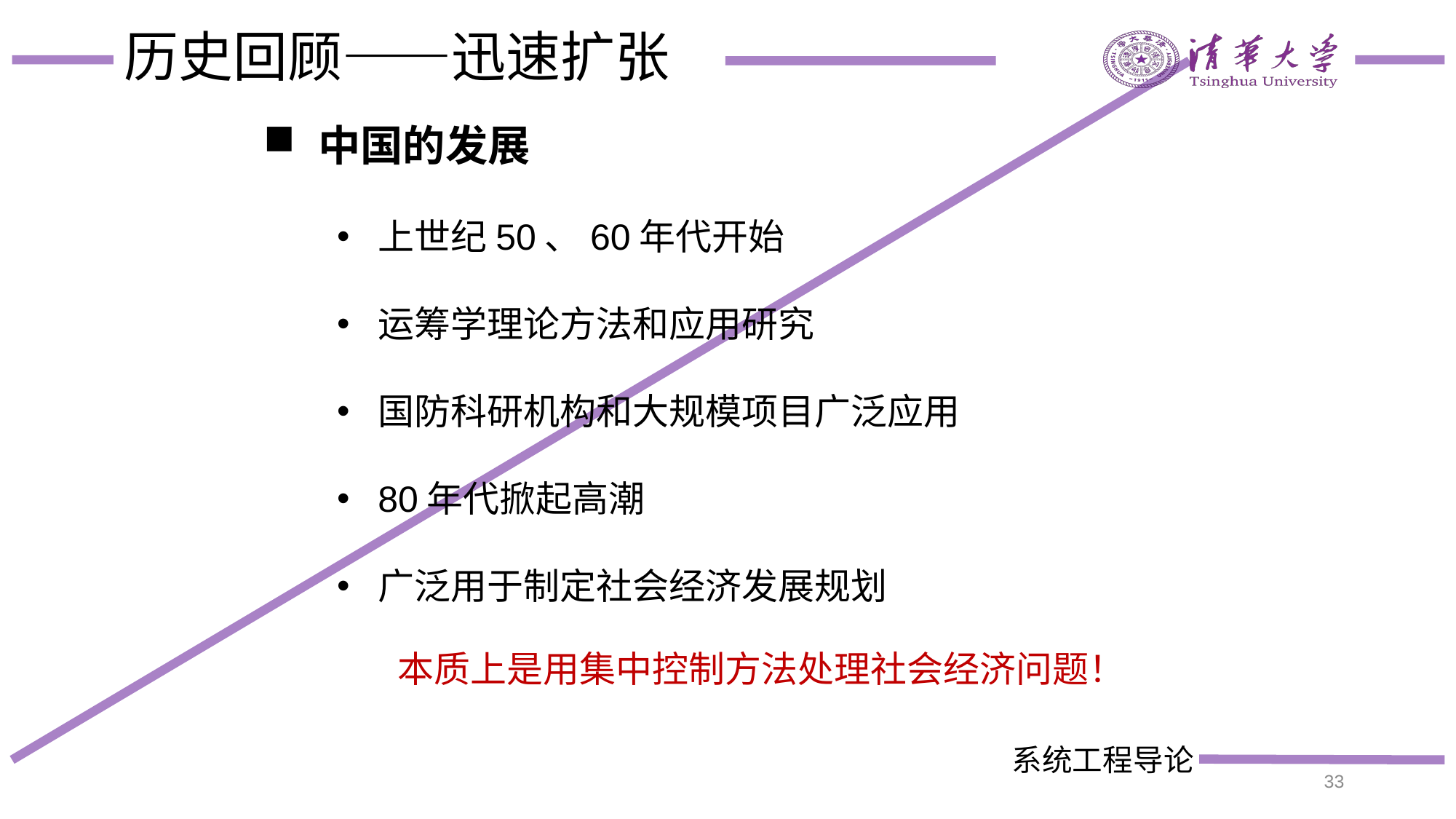

# 历史回顾——迅速扩张
中国的发展
上世纪50、60年代开始
运筹学理论方法和应用研究
国防科研机构和大规模项目广泛应用
80年代掀起高潮
广泛用于制定社会经济发展规划
本质上是用集中控制方法处理社会经济问题！
33